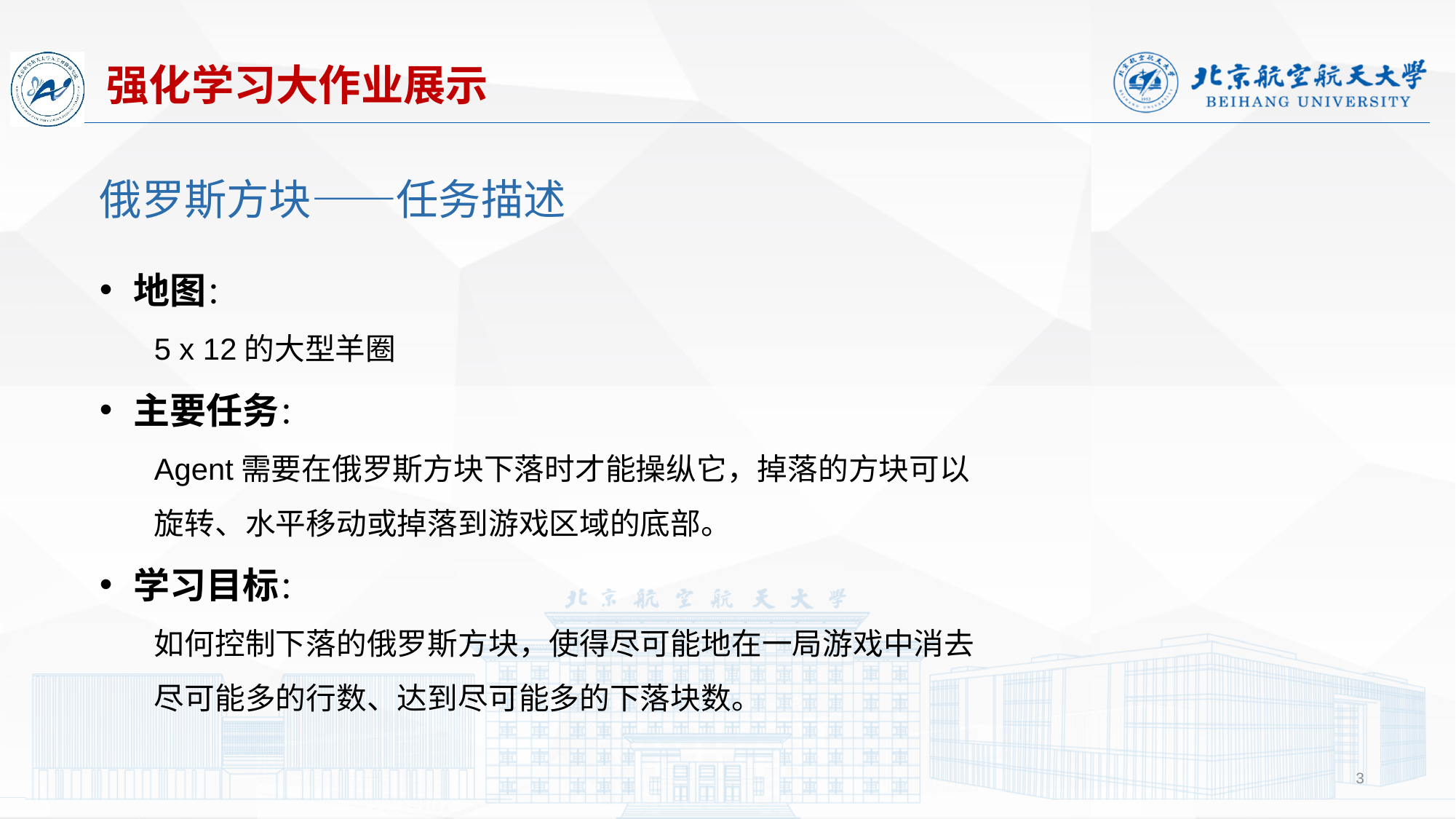

强化学习大作业展示
俄罗斯方块——任务描述
地图：
5 x 12的大型羊圈
主要任务：
Agent需要在俄罗斯方块下落时才能操纵它，掉落的方块可以旋转、水平移动或掉落到游戏区域的底部。
学习目标：
如何控制下落的俄罗斯方块，使得尽可能地在一局游戏中消去尽可能多的行数、达到尽可能多的下落块数。
3